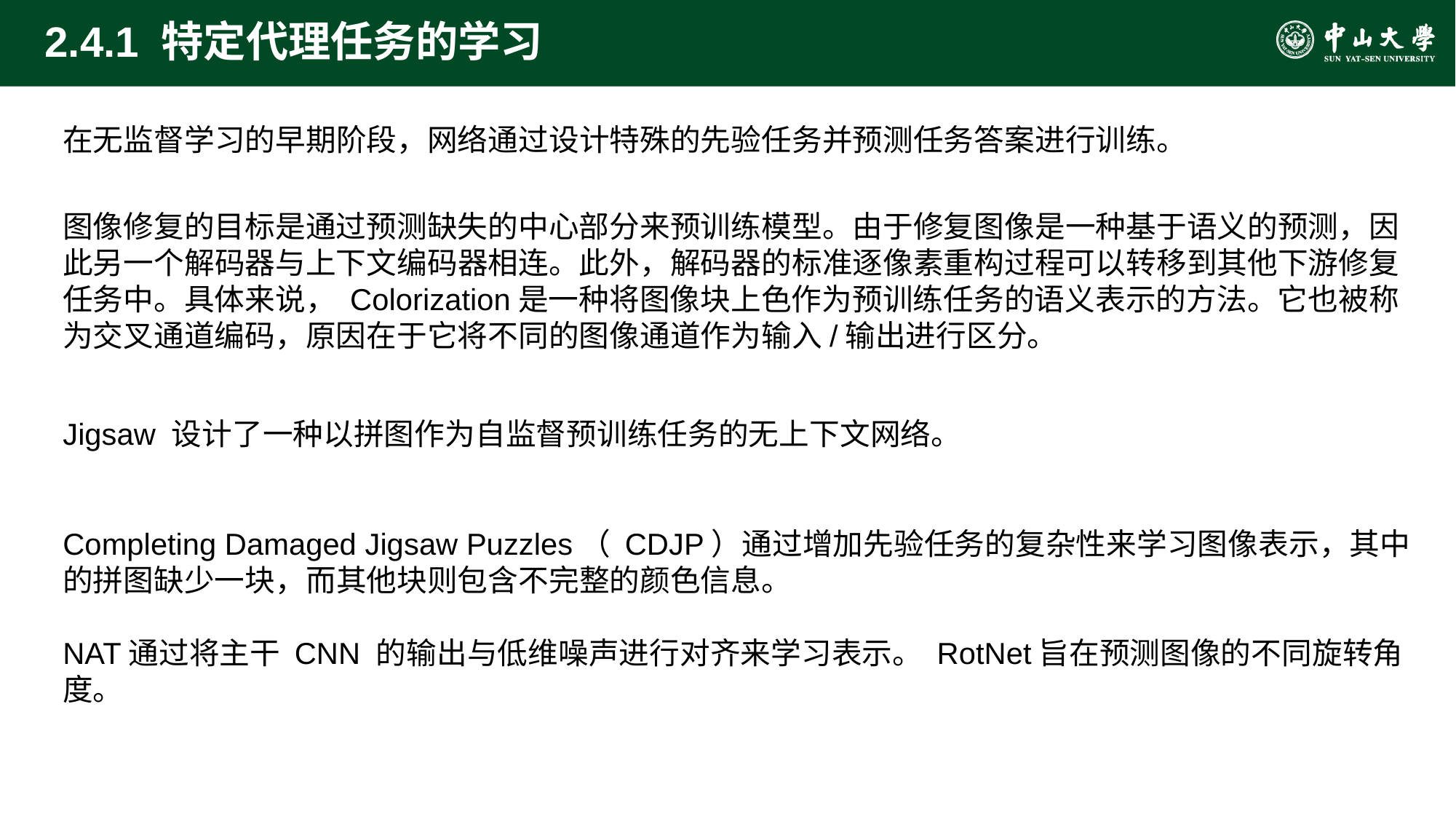

# 2.4.1 特定代理任务的学习
在无监督学习的早期阶段，网络通过设计特殊的先验任务并预测任务答案进行训练。
图像修复的目标是通过预测缺失的中心部分来预训练模型。由于修复图像是一种基于语义的预测，因此另一个解码器与上下文编码器相连。此外，解码器的标准逐像素重构过程可以转移到其他下游修复任务中。具体来说， Colorization是一种将图像块上色作为预训练任务的语义表示的方法。它也被称为交叉通道编码，原因在于它将不同的图像通道作为输入/输出进行区分。
Jigsaw 设计了一种以拼图作为自监督预训练任务的无上下文网络。
Completing Damaged Jigsaw Puzzles（ CDJP）通过增加先验任务的复杂性来学习图像表示，其中的拼图缺少一块，而其他块则包含不完整的颜色信息。

NAT通过将主干 CNN 的输出与低维噪声进行对齐来学习表示。 RotNet旨在预测图像的不同旋转角度。